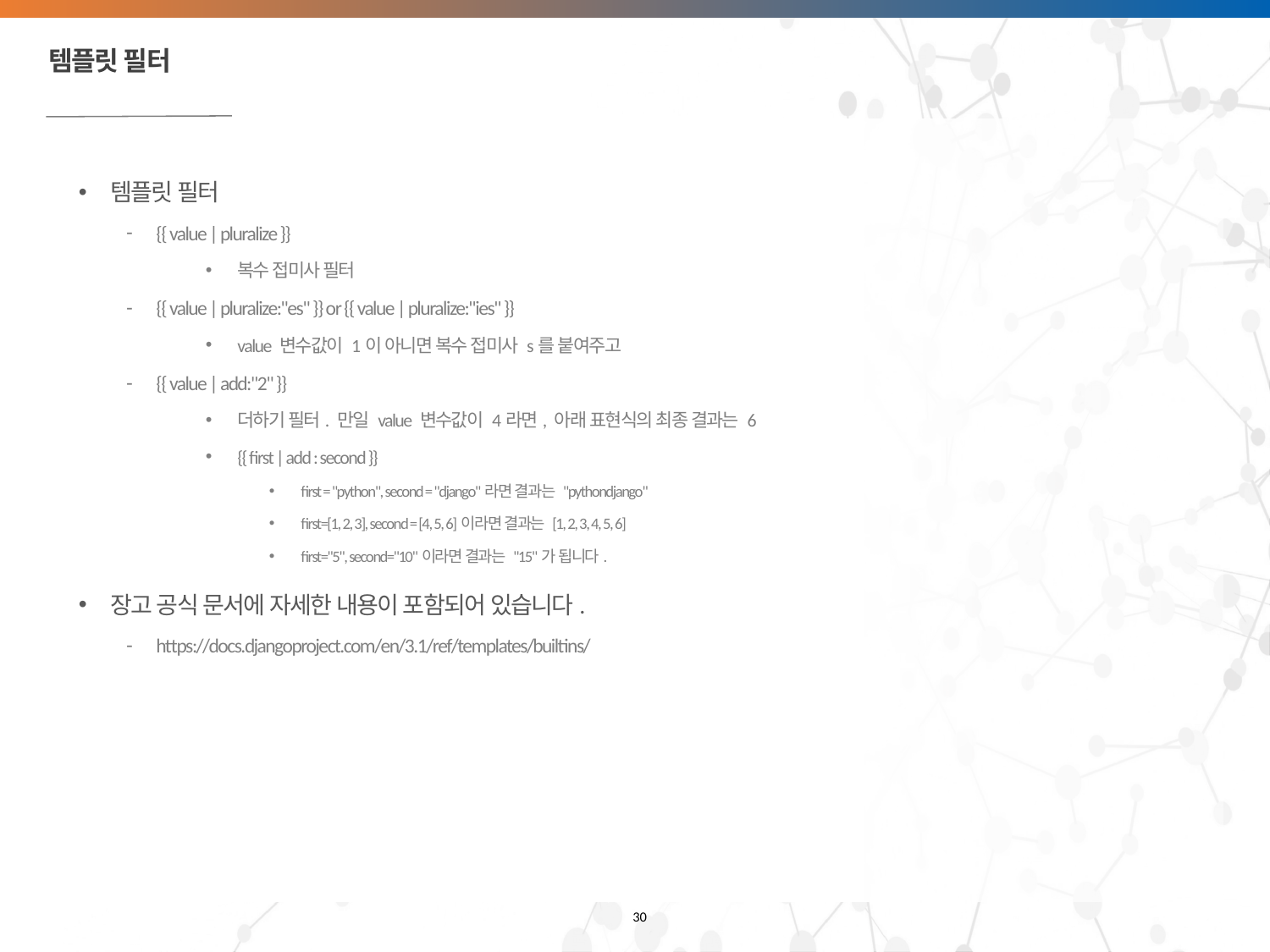

# 템플릿 필터

템플릿 필터
{{ value | pluralize }}
복수 접미사 필터
{{ value | pluralize:"es" }} or {{ value | pluralize:"ies" }}
value 변수값이 1이 아니면 복수 접미사 s를 붙여주고
{{ value | add:"2" }}
더하기 필터. 만일 value 변수값이 4라면, 아래 표현식의 최종 결과는 6
{{ first | add : second }}
first = "python", second = "django"라면 결과는 "pythondjango"
first=[1, 2, 3], second = [4, 5, 6]이라면 결과는 [1, 2, 3, 4, 5, 6]
first="5", second="10"이라면 결과는 "15"가 됩니다.
장고 공식 문서에 자세한 내용이 포함되어 있습니다.
https://docs.djangoproject.com/en/3.1/ref/templates/builtins/
30